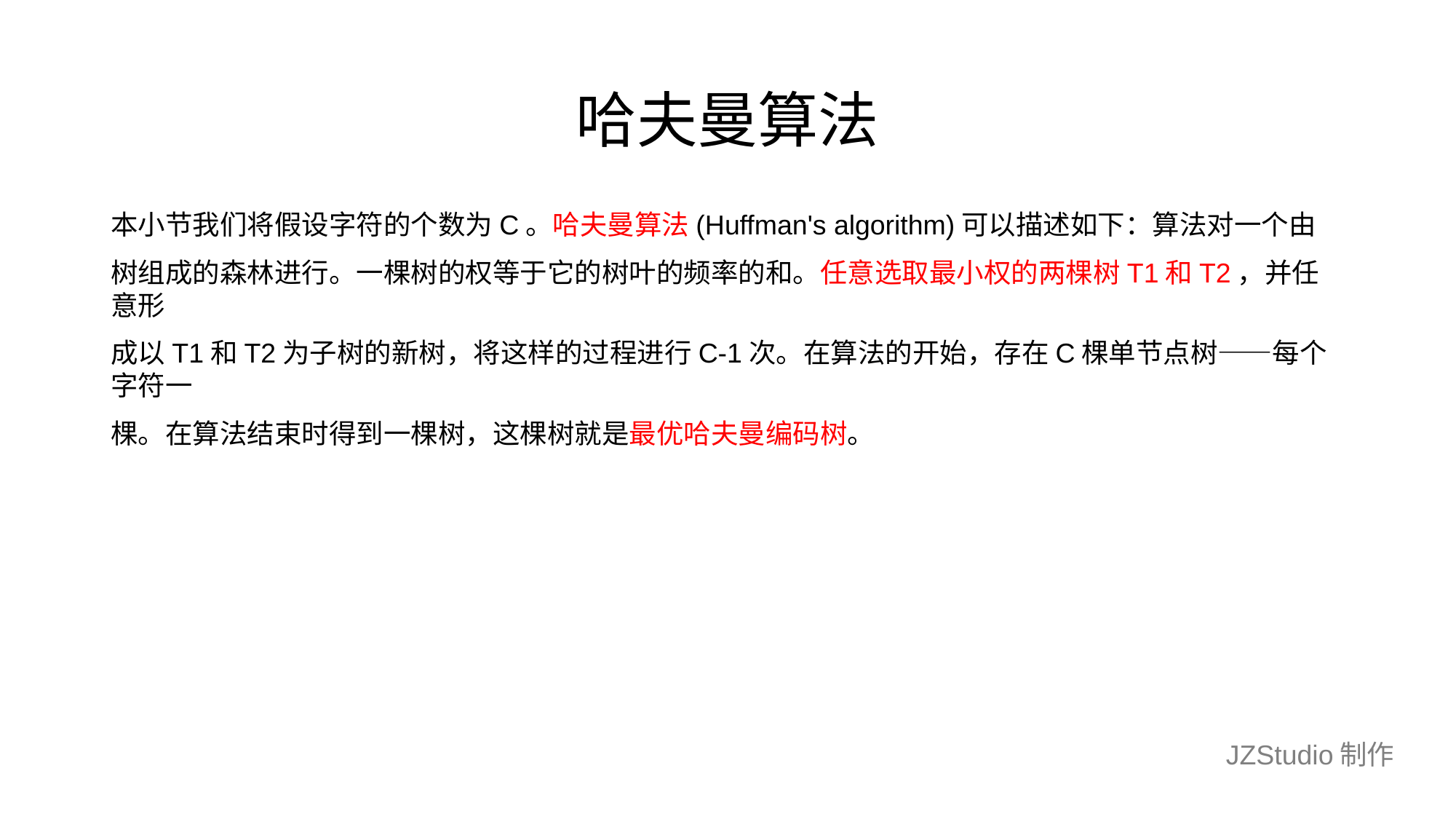

# 哈夫曼算法
本小节我们将假设字符的个数为C。哈夫曼算法(Huffman's algorithm)可以描述如下：算法对一个由
树组成的森林进行。一棵树的权等于它的树叶的频率的和。任意选取最小权的两棵树T1和T2，并任意形
成以T1和T2为子树的新树，将这样的过程进行C-1次。在算法的开始，存在C棵单节点树——每个字符一
棵。在算法结束时得到一棵树，这棵树就是最优哈夫曼编码树。